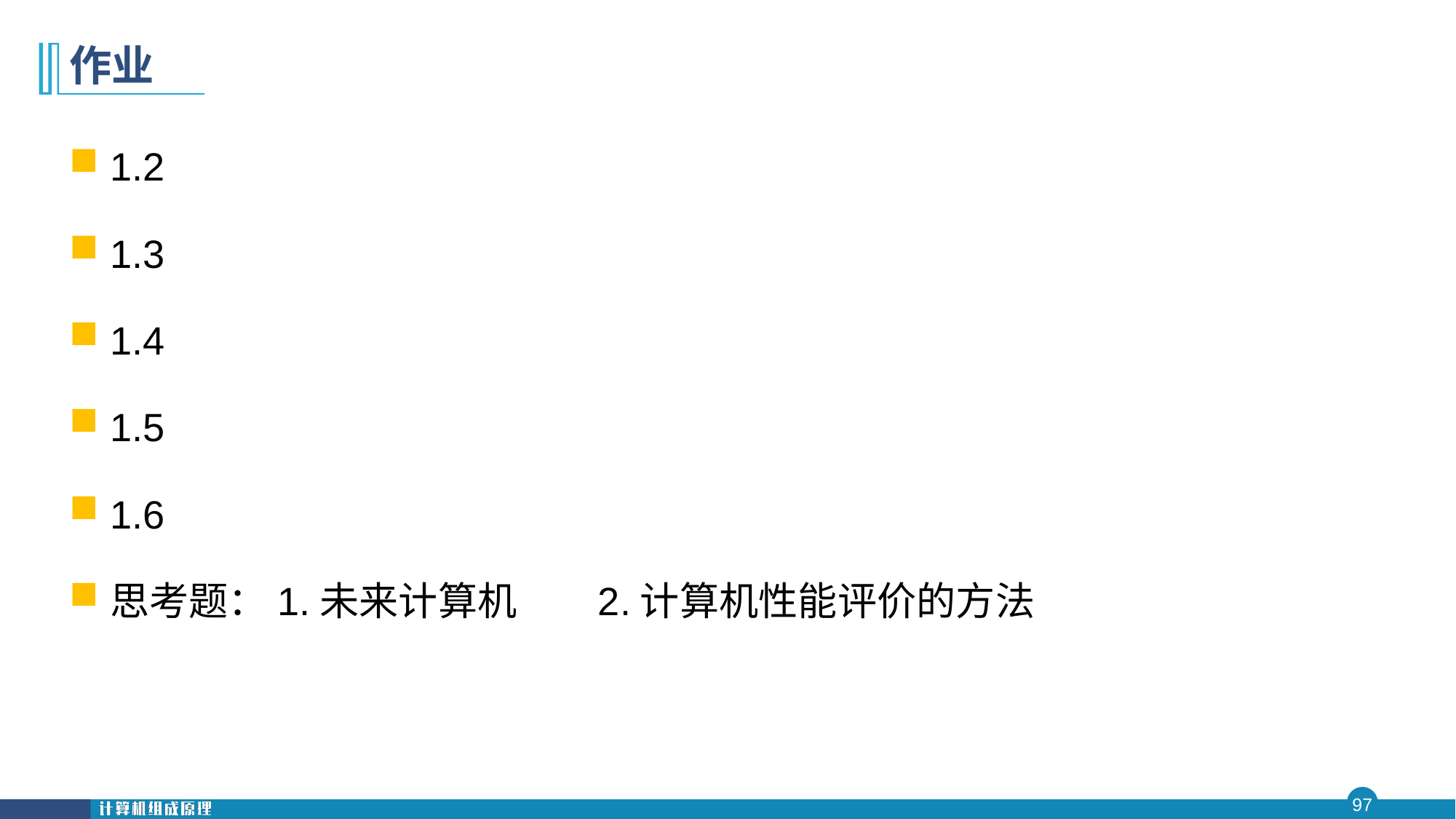

# 作业
1.2
1.3
1.4
1.5
1.6
思考题：1.未来计算机        2.计算机性能评价的方法